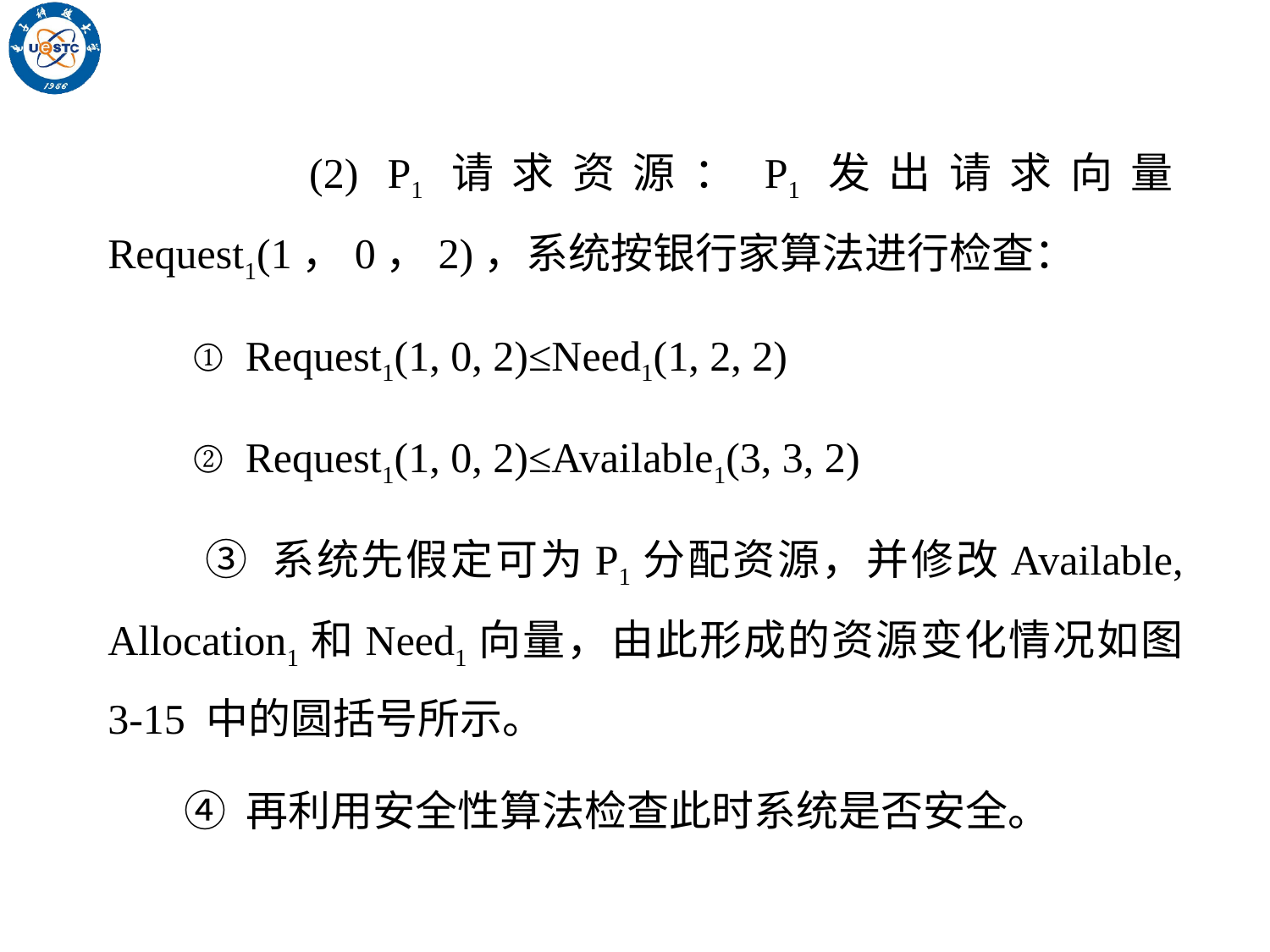

(2) P1请求资源：P1发出请求向量Request1(1，0，2)，系统按银行家算法进行检查：
        ① Request1(1, 0, 2)≤Need1(1, 2, 2)
        ② Request1(1, 0, 2)≤Available1(3, 3, 2)
        ③ 系统先假定可为P1分配资源，并修改Available, Allocation1和Need1向量，由此形成的资源变化情况如图 3-15 中的圆括号所示。
        ④ 再利用安全性算法检查此时系统是否安全。